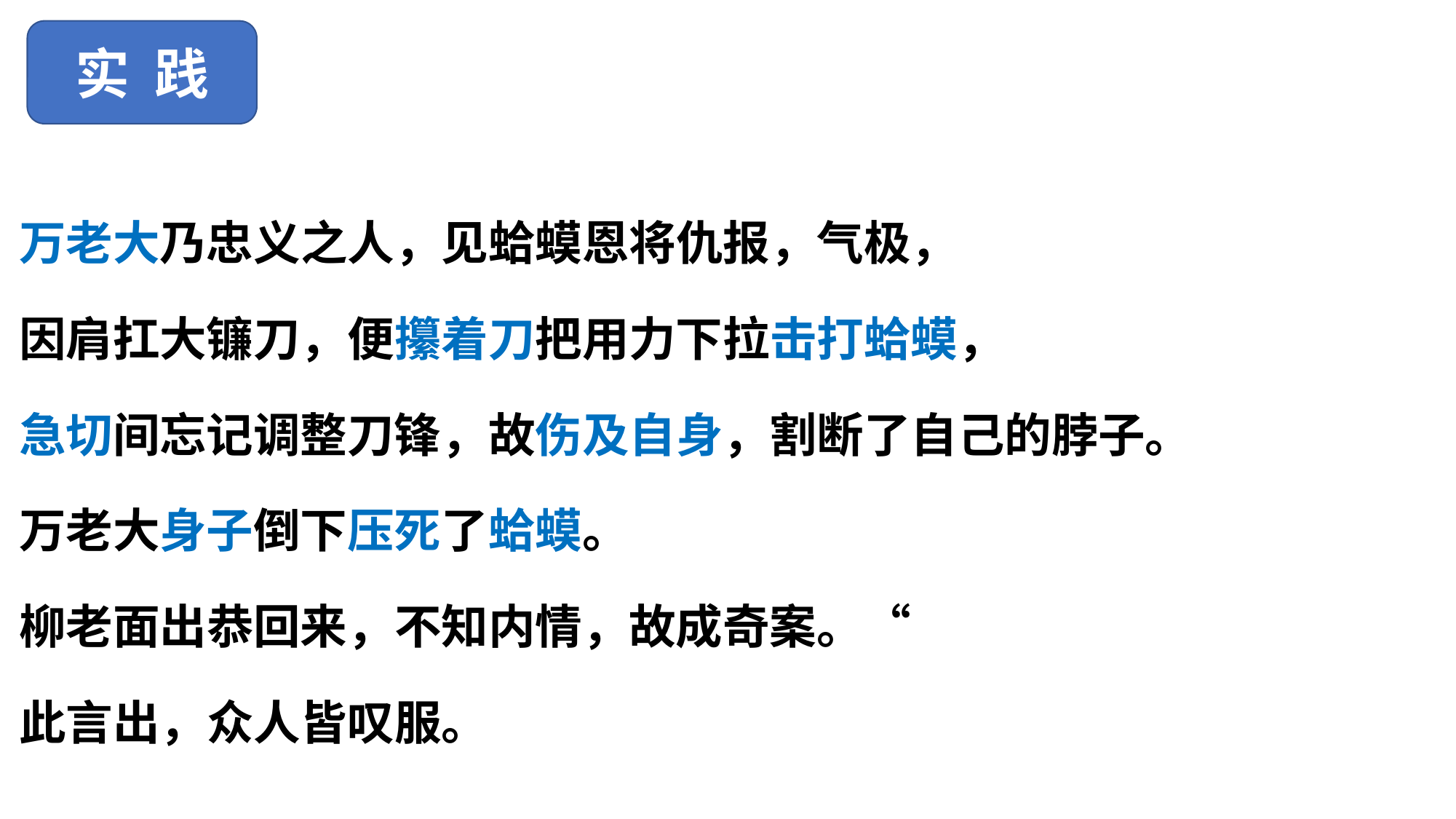

实  践
万老大乃忠义之人，见蛤蟆恩将仇报，气极，
因肩扛大镰刀，便攥着刀把用力下拉击打蛤蟆，
急切间忘记调整刀锋，故伤及自身，割断了自己的脖子。
万老大身子倒下压死了蛤蟆。
柳老面出恭回来，不知内情，故成奇案。“
此言出，众人皆叹服。